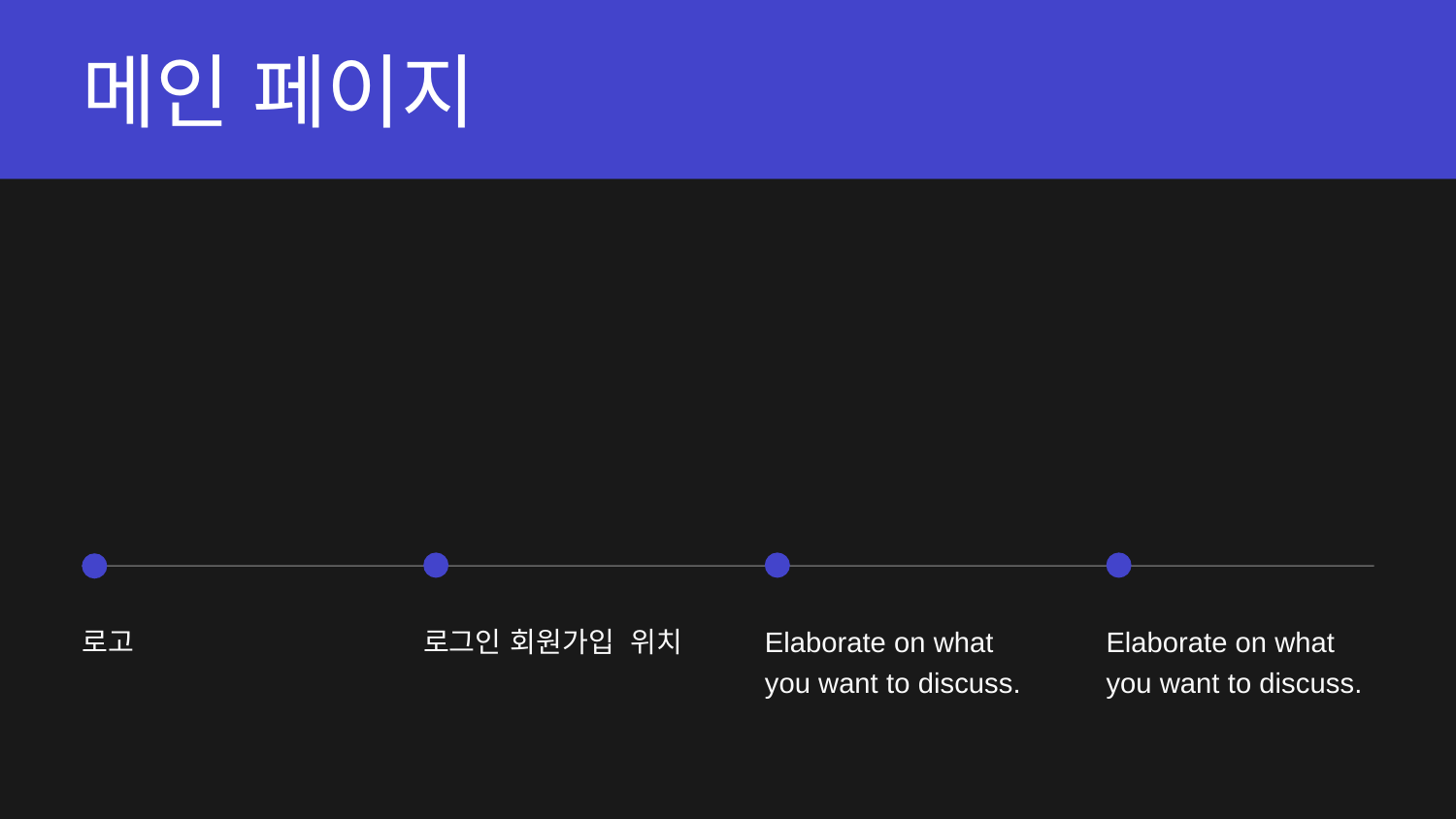

메인 페이지

로고
로그인 회원가입  위치
Elaborate on what you want to discuss.
Elaborate on what you want to discuss.